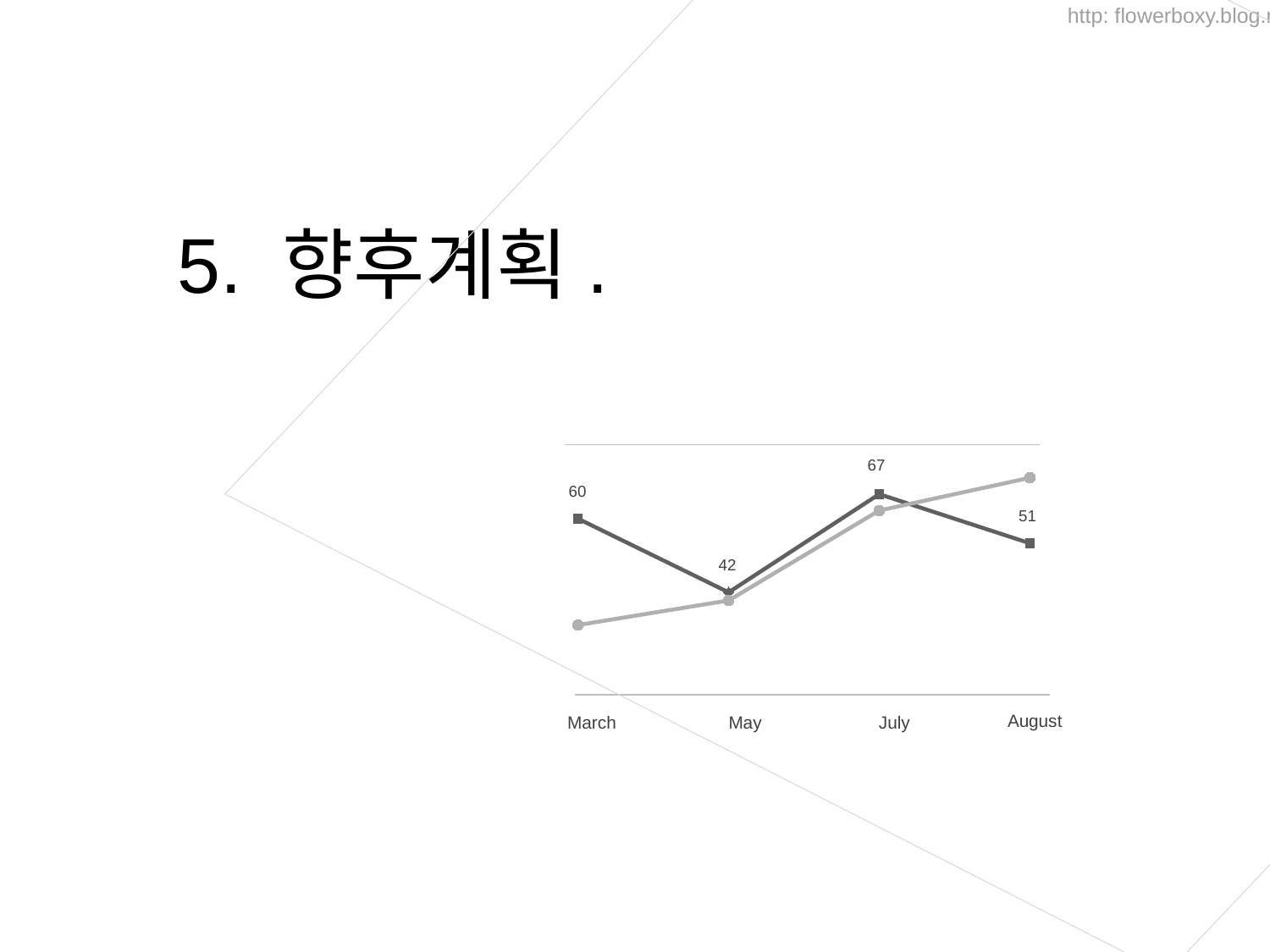

http: flowerboxy.blog.me
5. 향후계획.

### Chart

| Category | 서울 | 부산 |
|---|---|---|
| March | 60.0 | 34.0 |
| May | 42.0 | 40.0 |
| July | 66.0 | 62.0 |
| September | 54.0 | 70.0 |
67

60

51

42

August

March

May

July